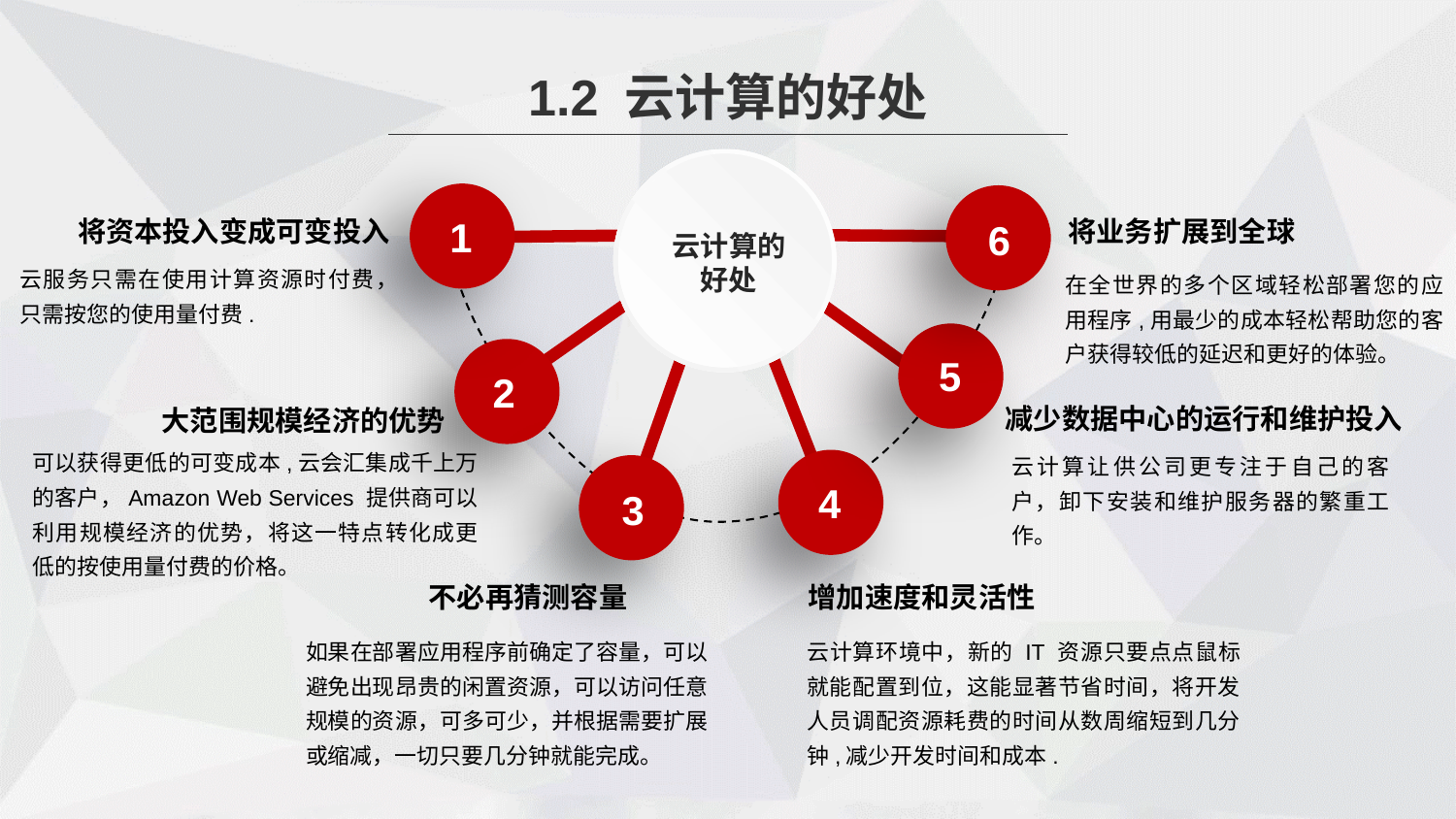

1.2 云计算的好处

云计算的
好处

将资本投入变成可变投入
将业务扩展到全球
1
6

云服务只需在使用计算资源时付费，只需按您的使用量付费.
在全世界的多个区域轻松部署您的应用程序,用最少的成本轻松帮助您的客户获得较低的延迟和更好的体验。

5
2
减少数据中心的运行和维护投入
大范围规模经济的优势
可以获得更低的可变成本,云会汇集成千上万的客户，Amazon Web Services 提供商可以利用规模经济的优势，将这一特点转化成更低的按使用量付费的价格。
云计算让供公司更专注于自己的客户，卸下安装和维护服务器的繁重工作。

4
3
不必再猜测容量
增加速度和灵活性
如果在部署应用程序前确定了容量，可以避免出现昂贵的闲置资源，可以访问任意规模的资源，可多可少，并根据需要扩展或缩减，一切只要几分钟就能完成。
云计算环境中，新的 IT 资源只要点点鼠标就能配置到位，这能显著节省时间，将开发人员调配资源耗费的时间从数周缩短到几分钟,减少开发时间和成本.